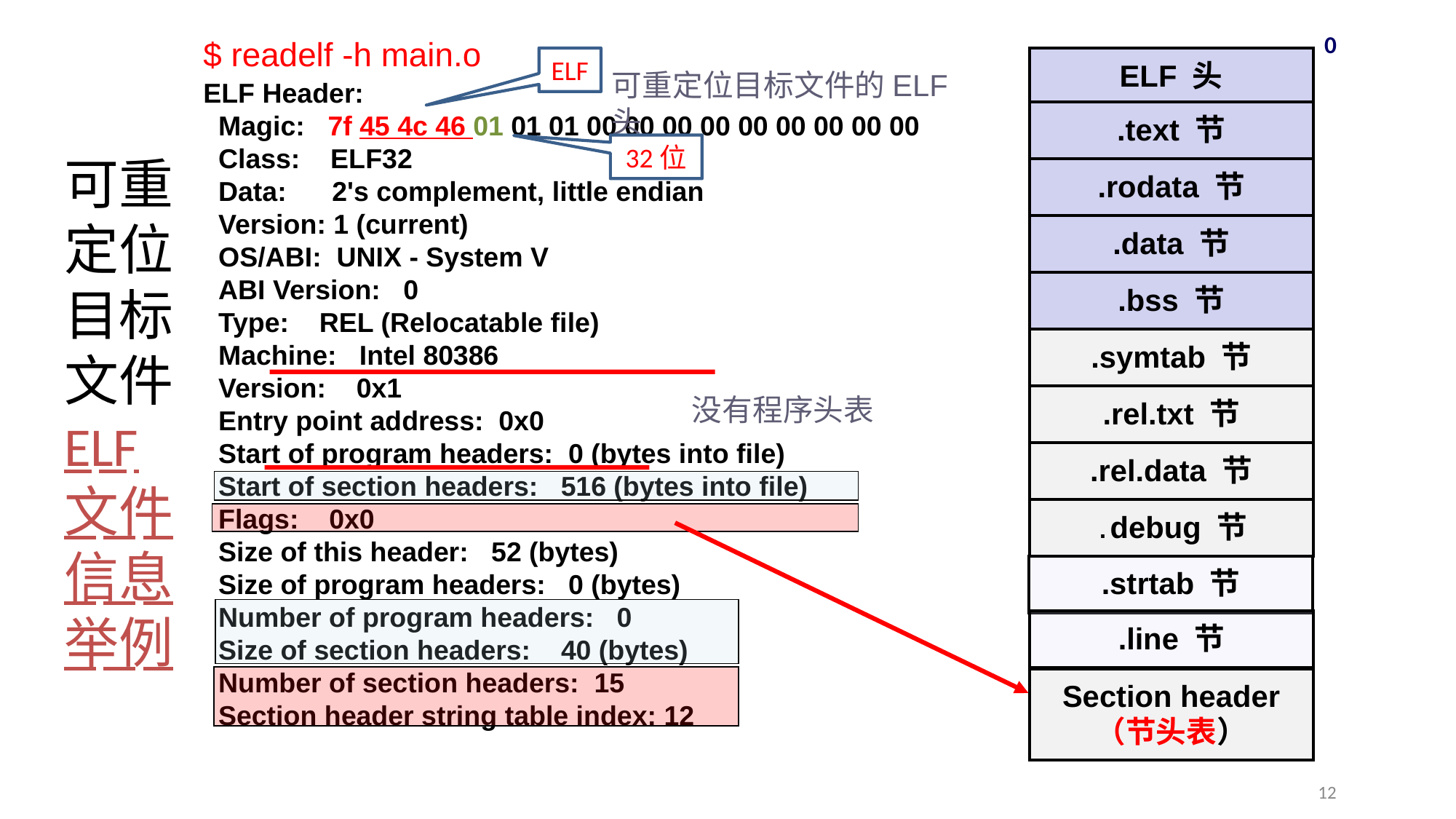

$ readelf -h main.o
ELF Header:
  Magic:   7f 45 4c 46 01 01 01 00 00 00 00 00 00 00 00 00
  Class:    ELF32
  Data:      2's complement, little endian
  Version: 1 (current)
  OS/ABI:  UNIX - System V
  ABI Version:   0
  Type:    REL (Relocatable file)
  Machine:   Intel 80386
  Version:    0x1
  Entry point address:  0x0
  Start of program headers:  0 (bytes into file)
  Start of section headers:   516 (bytes into file)
  Flags:    0x0
  Size of this header:   52 (bytes)
  Size of program headers:   0 (bytes)
  Number of program headers:   0
  Size of section headers:    40 (bytes)
  Number of section headers:  15
  Section header string table index: 12
0
ELF 头
.text 节
.rodata 节
.data 节
.bss 节
.symtab 节
.rel.txt 节
.rel.data 节
.debug 节
.strtab 节
.line 节
Section header
（节头表）
ELF
可重定位目标文件的ELF头
32位
可重定位目标文件
ELF文件信息举例

没有程序头表

12